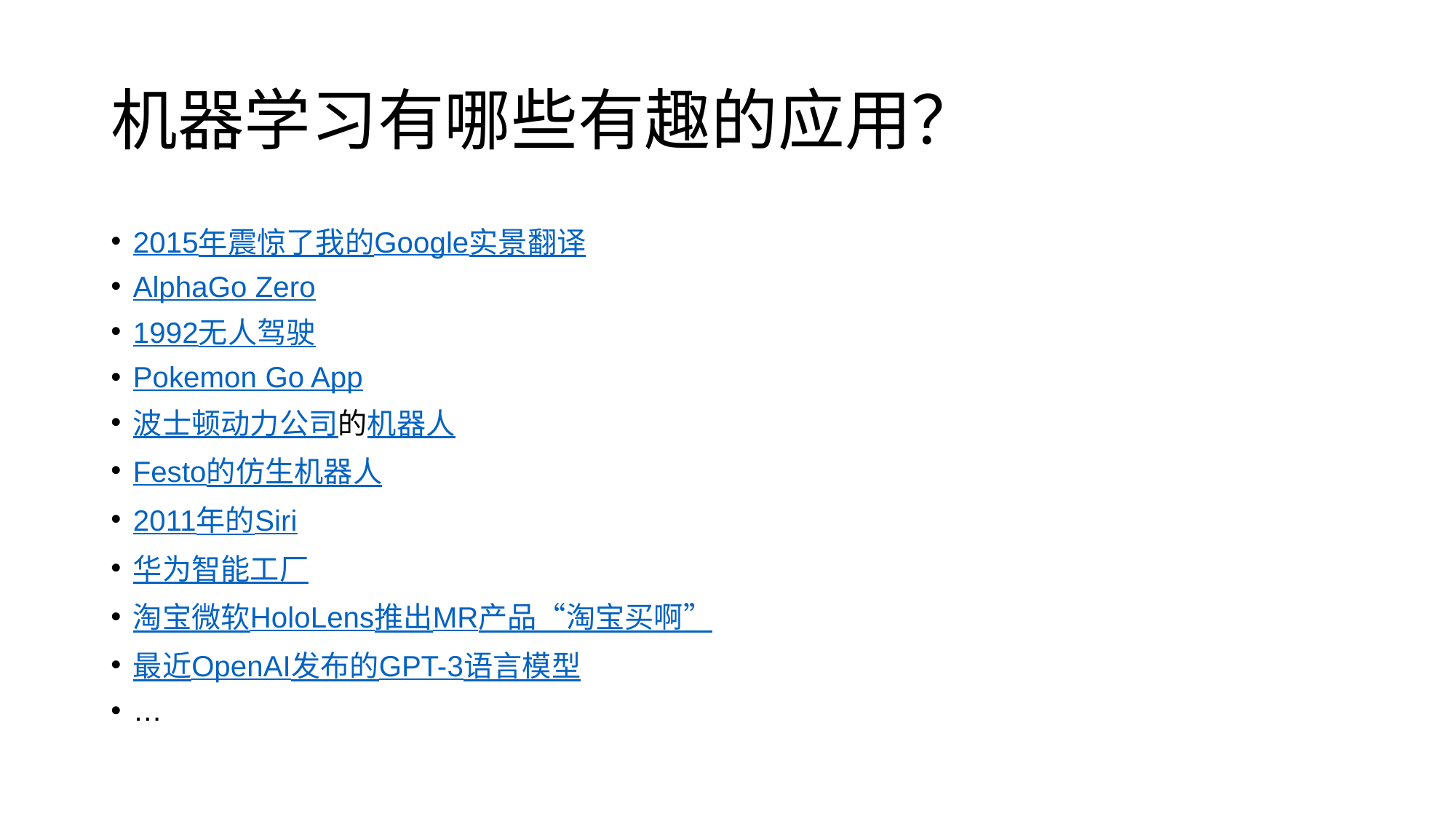

# 机器学习有哪些有趣的应用？
2015年震惊了我的Google实景翻译
AlphaGo Zero
1992无人驾驶
Pokemon Go App
波士顿动力公司的机器人
Festo的仿生机器人
2011年的Siri
华为智能工厂
淘宝微软HoloLens推出MR产品“淘宝买啊”
最近OpenAI发布的GPT-3语言模型
…